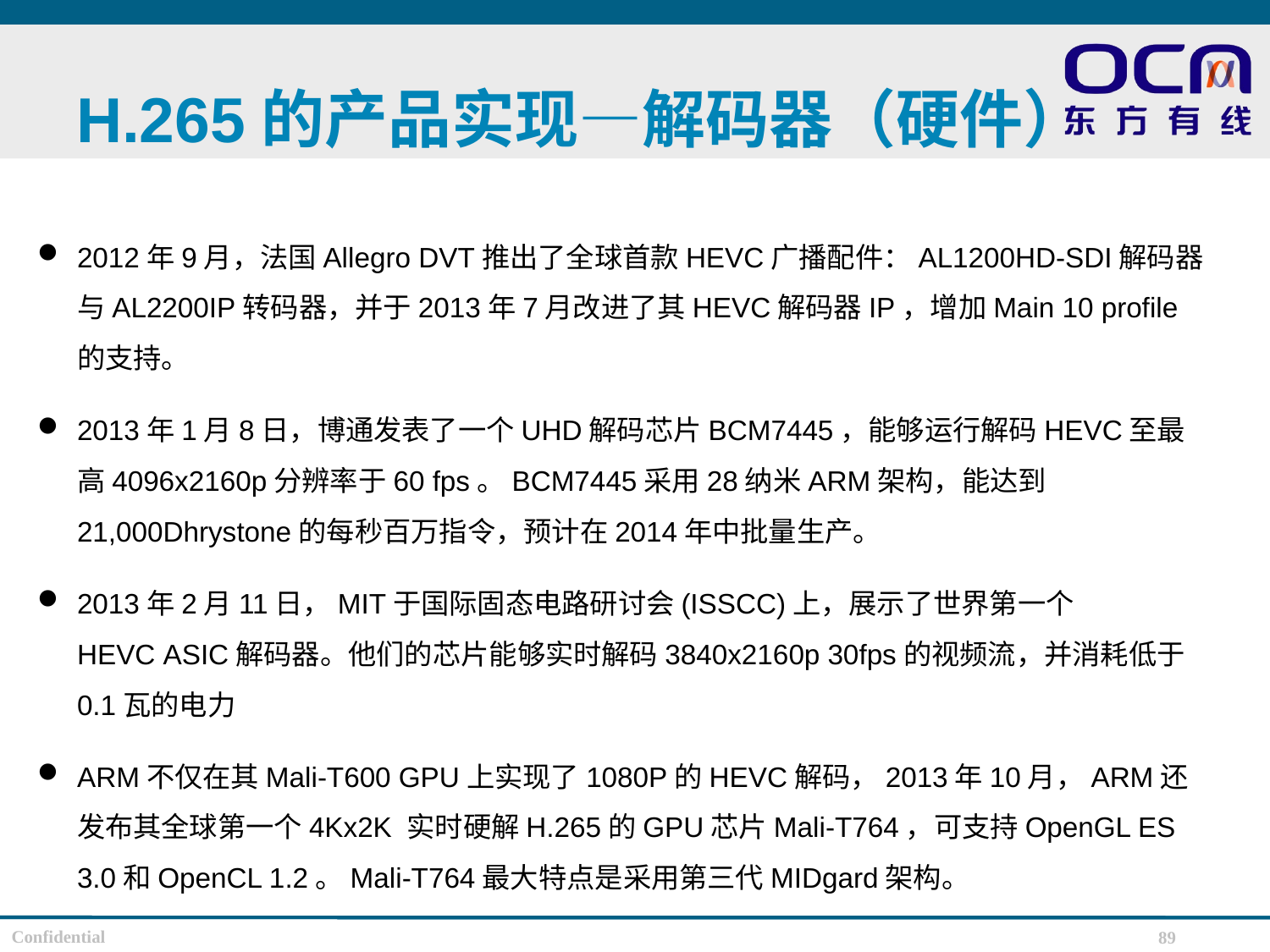

# H.265的产品实现—解码器（硬件）
2012年9月，法国Allegro DVT推出了全球首款HEVC广播配件：AL1200HD-SDI解码器与AL2200IP转码器，并于2013年7月改进了其HEVC解码器IP，增加Main 10 profile的支持。
2013年1月8日，博通发表了一个UHD解码芯片BCM7445，能够运行解码HEVC至最高4096x2160p分辨率于60 fps。BCM7445采用28纳米ARM架构，能达到21,000Dhrystone的每秒百万指令，预计在2014年中批量生产。
2013年2月11日，MIT于国际固态电路研讨会(ISSCC)上，展示了世界第一个HEVC ASIC解码器。他们的芯片能够实时解码3840x2160p 30fps的视频流，并消耗低于0.1瓦的电力
ARM不仅在其Mali-T600 GPU上实现了1080P的HEVC解码，2013年10月，ARM还发布其全球第一个4Kx2K 实时硬解H.265的GPU芯片Mali-T764，可支持OpenGL ES 3.0和OpenCL 1.2。Mali-T764最大特点是采用第三代MIDgard架构。
89